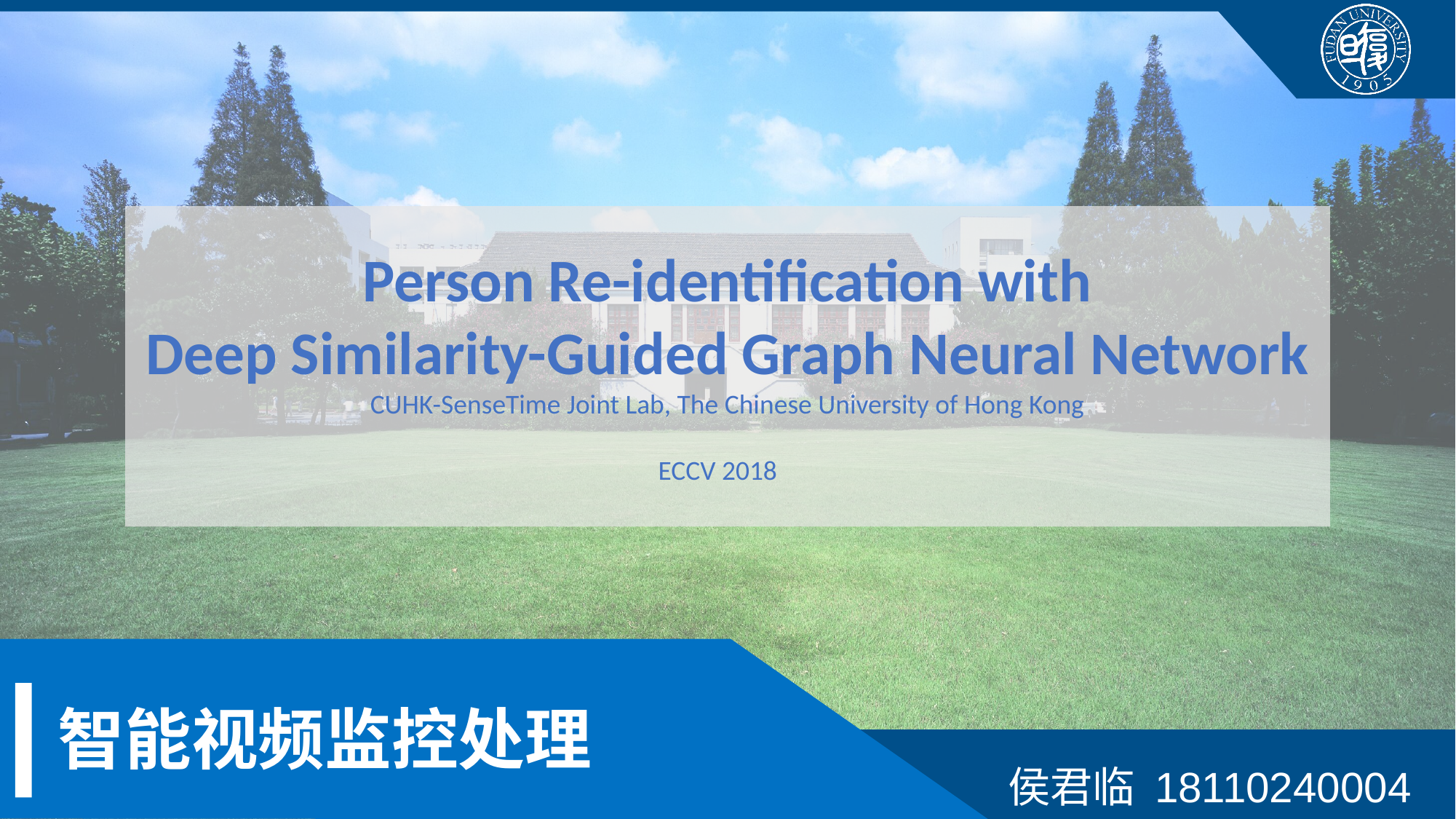

Person Re-identification with
Deep Similarity-Guided Graph Neural Network
CUHK-SenseTime Joint Lab, The Chinese University of Hong Kong
ECCV 2018
# 智能视频监控处理
侯君临 18110240004